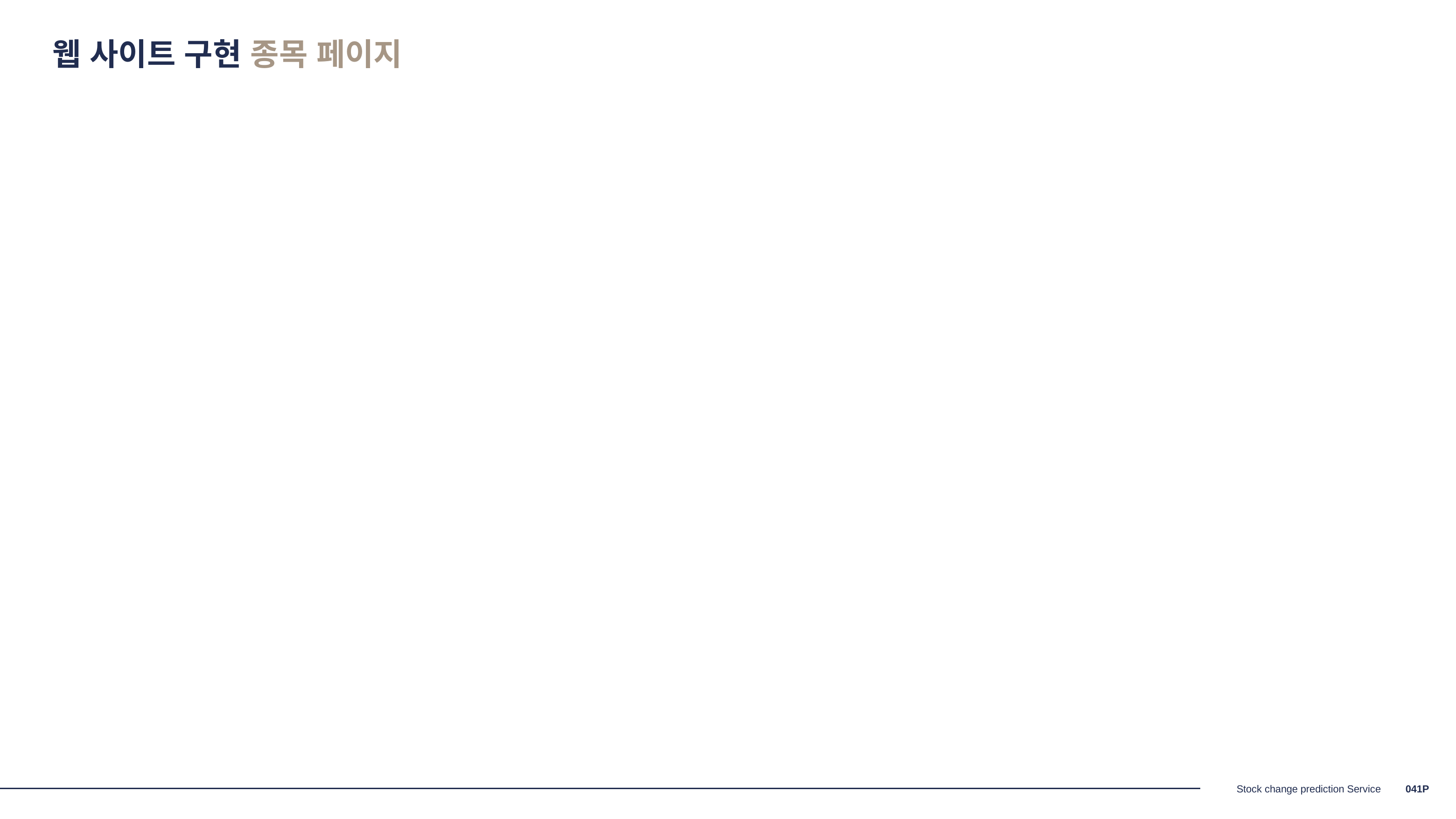

웹 사이트 구현 종목 페이지
041P
Stock change prediction Service